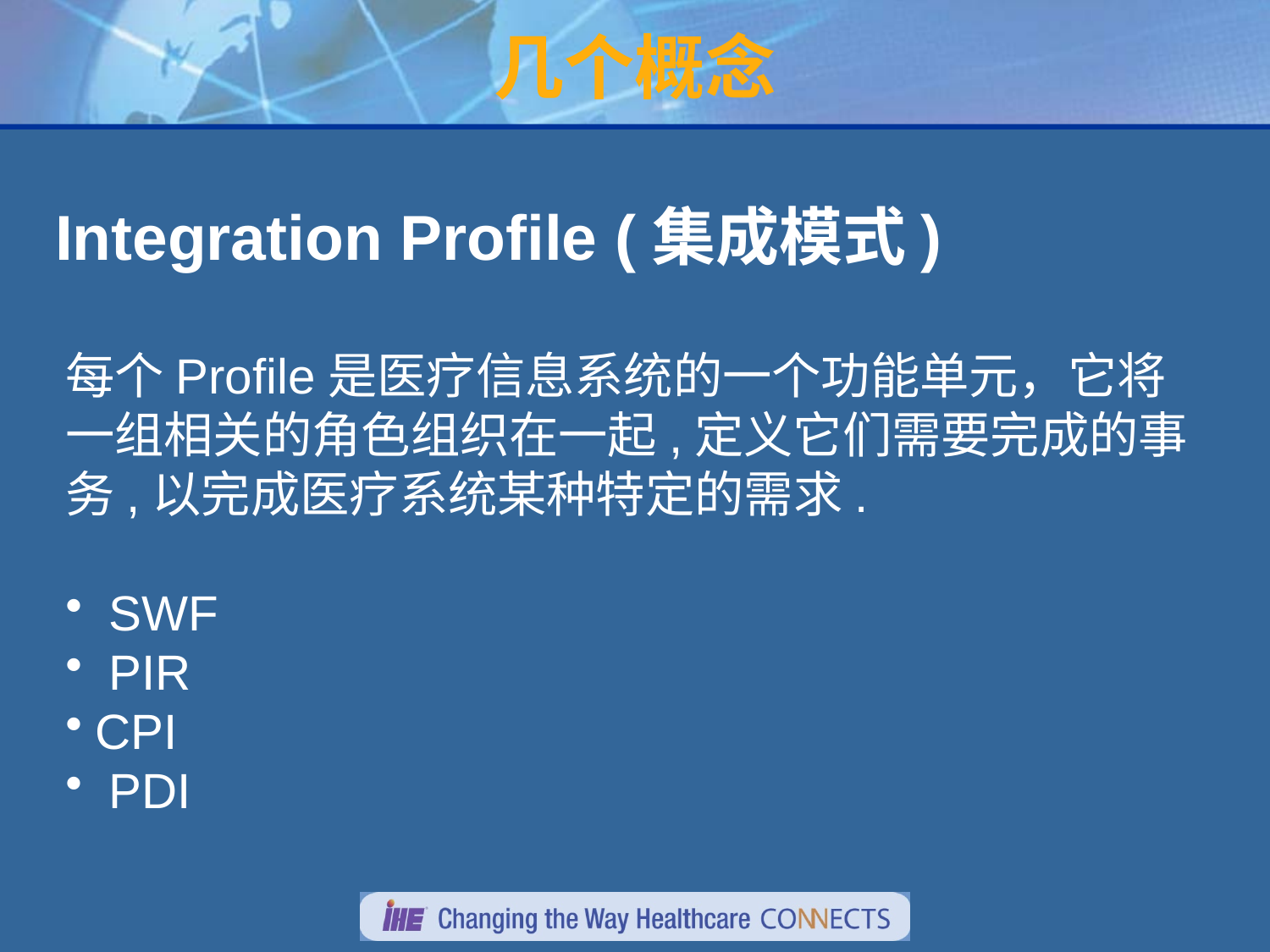

# 几个概念
Integration Profile (集成模式)
每个Profile是医疗信息系统的一个功能单元，它将
一组相关的角色组织在一起,定义它们需要完成的事
务,以完成医疗系统某种特定的需求.

 SWF
 PIR
CPI
 PDI